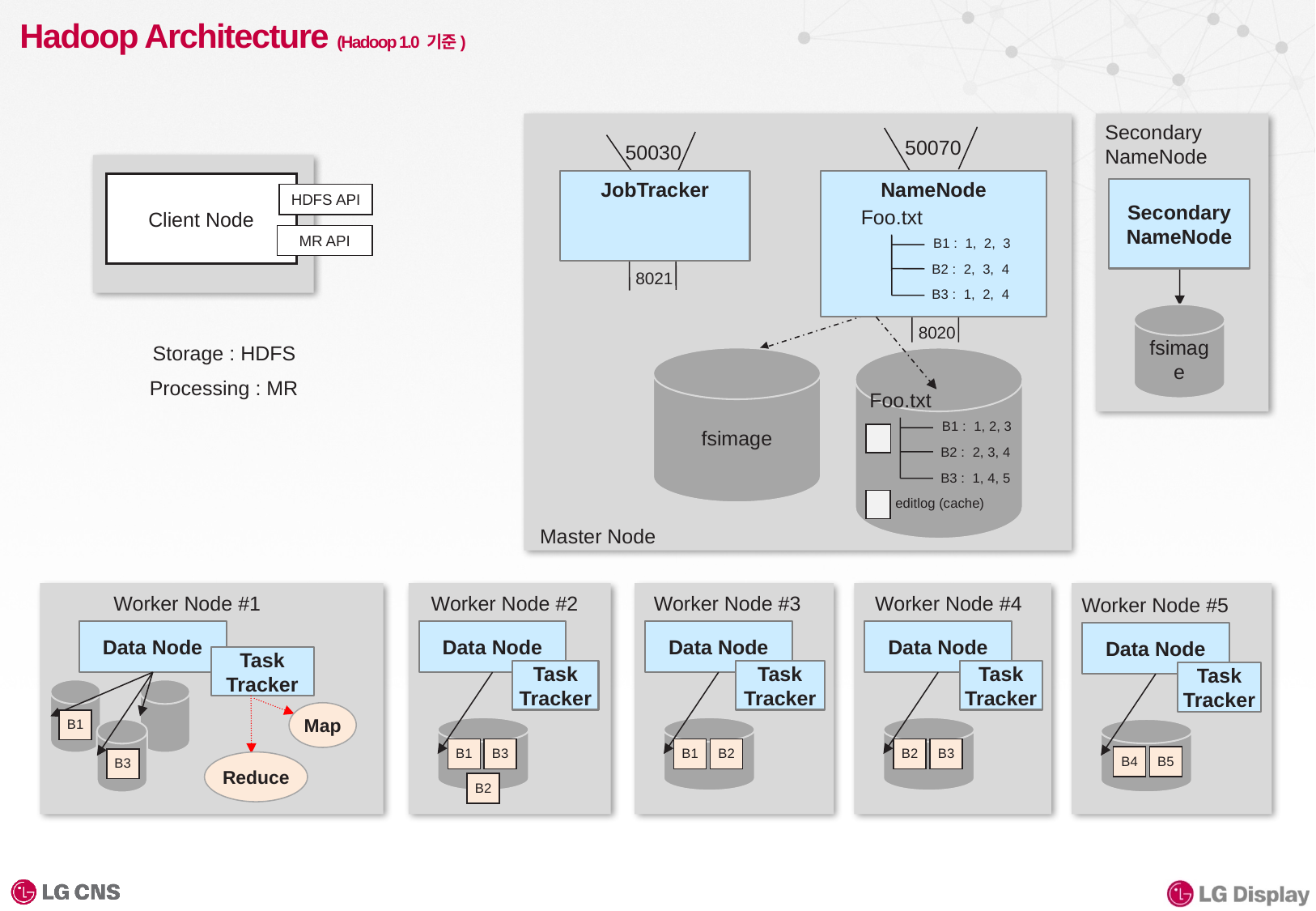

# Hadoop Architecture (Hadoop 1.0 기준)

Secondary
NameNode

50070

50030

JobTracker
NameNode
Client Node
Secondary
NameNode
HDFS API
Foo.txt
B1 :  1,  2,  3

B2 :  2,  3,  4

B3 :  1,  2,  4

MR API

8021

fsimage

8020

Storage : HDFS
fsimage

Processing : MR
Foo.txt
B1 :  1, 2, 3

B2 :  2, 3, 4

B3 :  1, 4, 5

editlog (cache)

Master Node

Worker Node #1
Worker Node #2
Worker Node #3
Worker Node #4
Worker Node #5
Data Node
Data Node
Data Node
Data Node
Data Node
Task
Tracker
Task
Tracker
Task
Tracker
Task
Tracker
Task
Tracker

Map
B1

B1
B3
B1
B2
B2
B3
B4
B5
B3
Reduce
B2